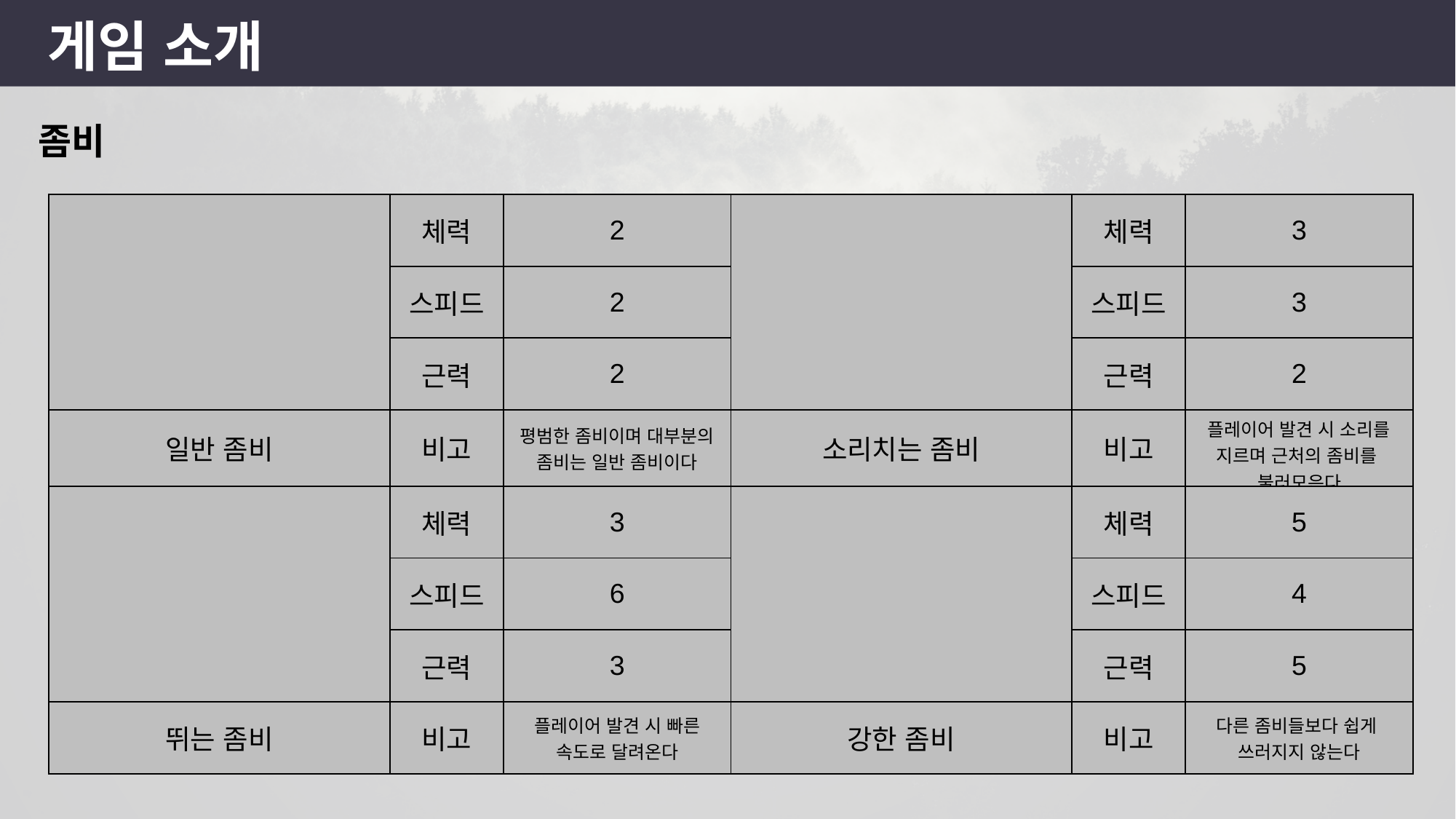

게임 소개
좀비
|  | 체력 | 2 |  | 체력 | 3 |
| --- | --- | --- | --- | --- | --- |
|  | 스피드 | 2 |  | 스피드 | 3 |
|  | 근력 | 2 |  | 근력 | 2 |
| 일반 좀비 | 비고 | 평범한 좀비이며 대부분의 좀비는 일반 좀비이다 | 소리치는 좀비 | 비고 | 플레이어 발견 시 소리를 지르며 근처의 좀비를 불러모은다 |
|  | 체력 | 3 |  | 체력 | 5 |
|  | 스피드 | 6 |  | 스피드 | 4 |
|  | 근력 | 3 |  | 근력 | 5 |
| 뛰는 좀비 | 비고 | 플레이어 발견 시 빠른 속도로 달려온다 | 강한 좀비 | 비고 | 다른 좀비들보다 쉽게 쓰러지지 않는다 |